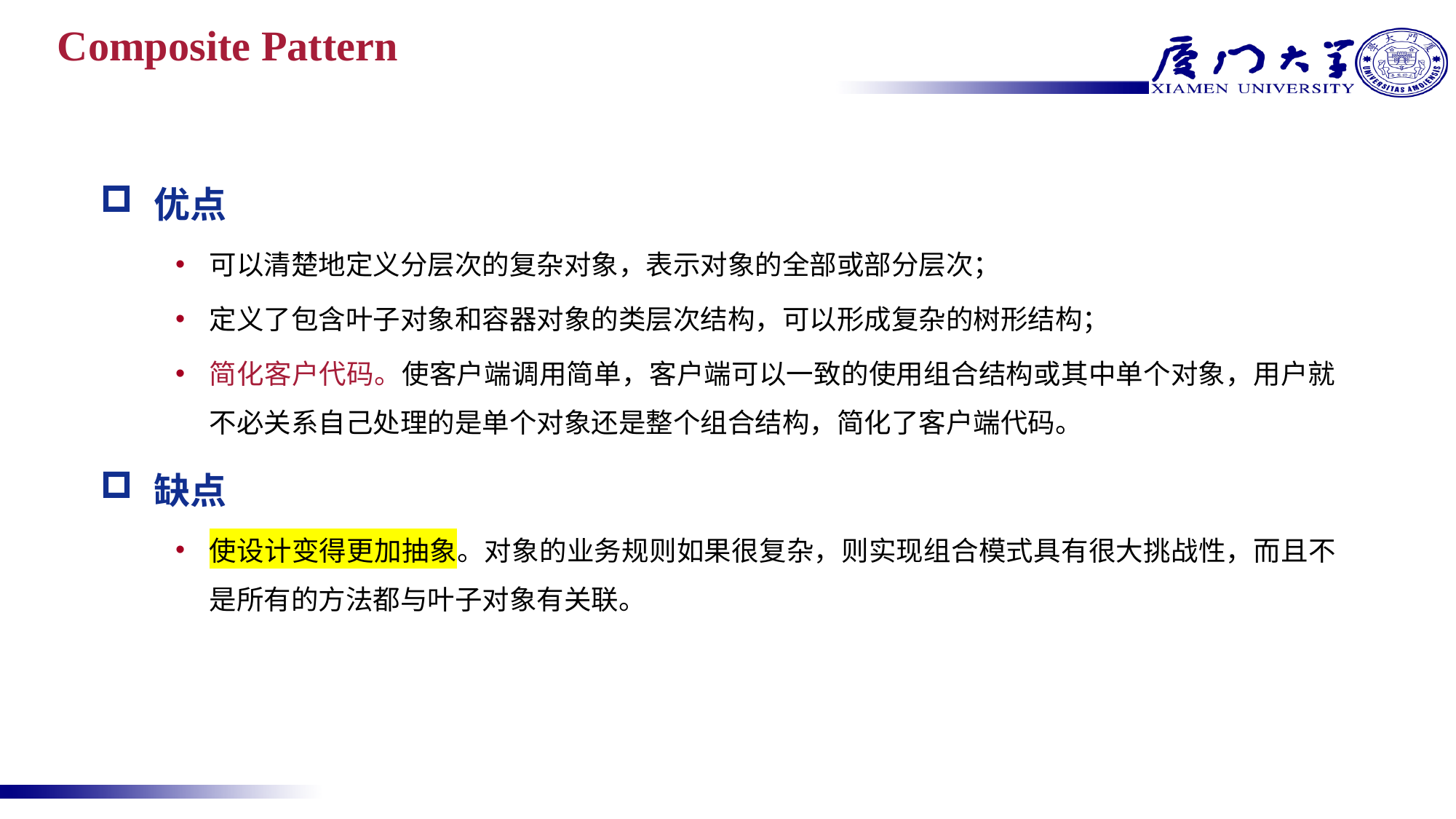

# Composite Pattern
优点
可以清楚地定义分层次的复杂对象，表示对象的全部或部分层次；
定义了包含叶子对象和容器对象的类层次结构，可以形成复杂的树形结构；
简化客户代码。使客户端调用简单，客户端可以一致的使用组合结构或其中单个对象，用户就不必关系自己处理的是单个对象还是整个组合结构，简化了客户端代码。
缺点
使设计变得更加抽象。对象的业务规则如果很复杂，则实现组合模式具有很大挑战性，而且不是所有的方法都与叶子对象有关联。